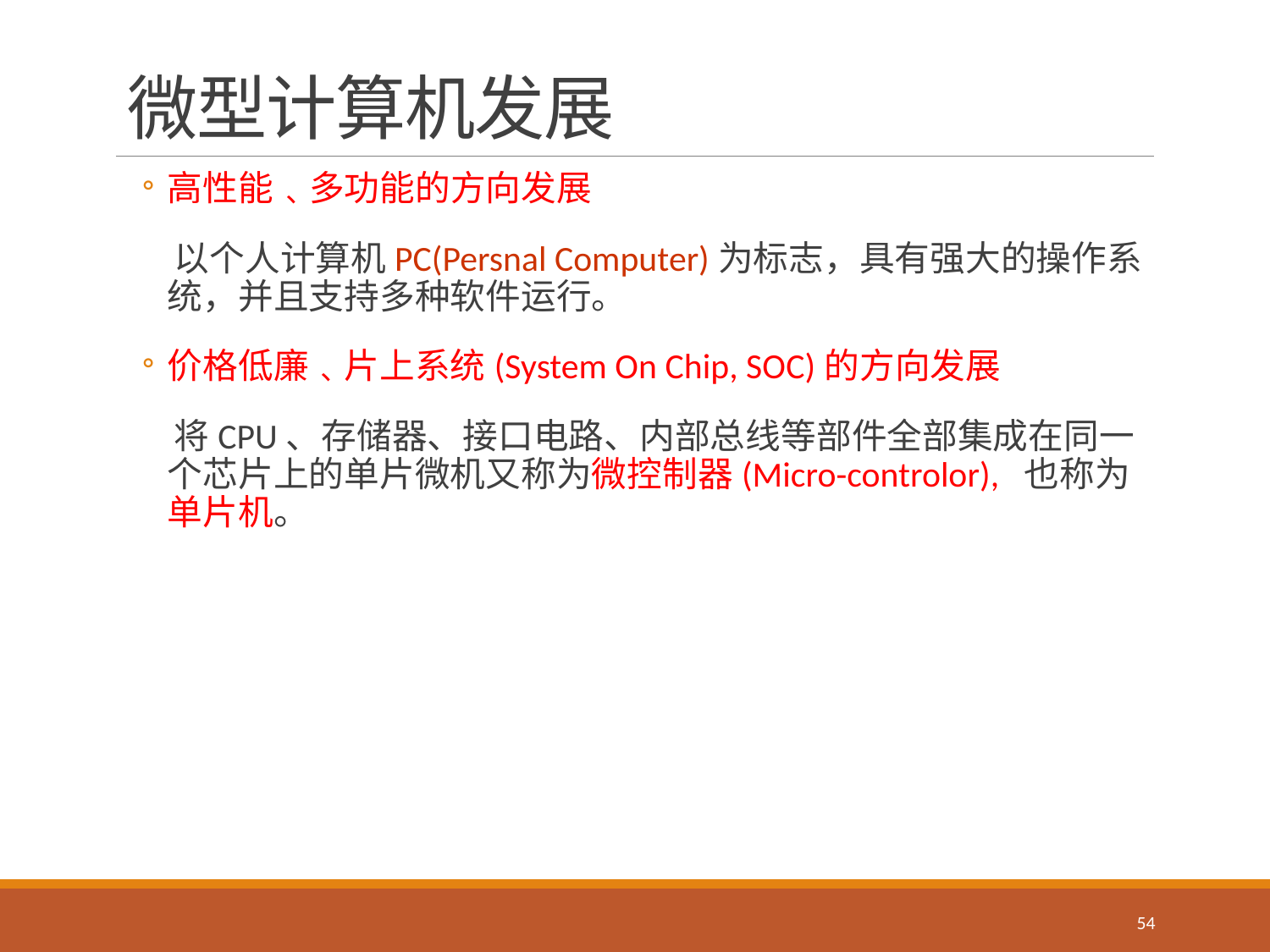

# 微型计算机发展
高性能﹑多功能的方向发展
   以个人计算机PC(Persnal Computer)为标志，具有强大的操作系统，并且支持多种软件运行。
价格低廉﹑片上系统(System On Chip, SOC)的方向发展
   将CPU、存储器、接口电路、内部总线等部件全部集成在同一个芯片上的单片微机又称为微控制器(Micro-controlor),  也称为单片机。
54